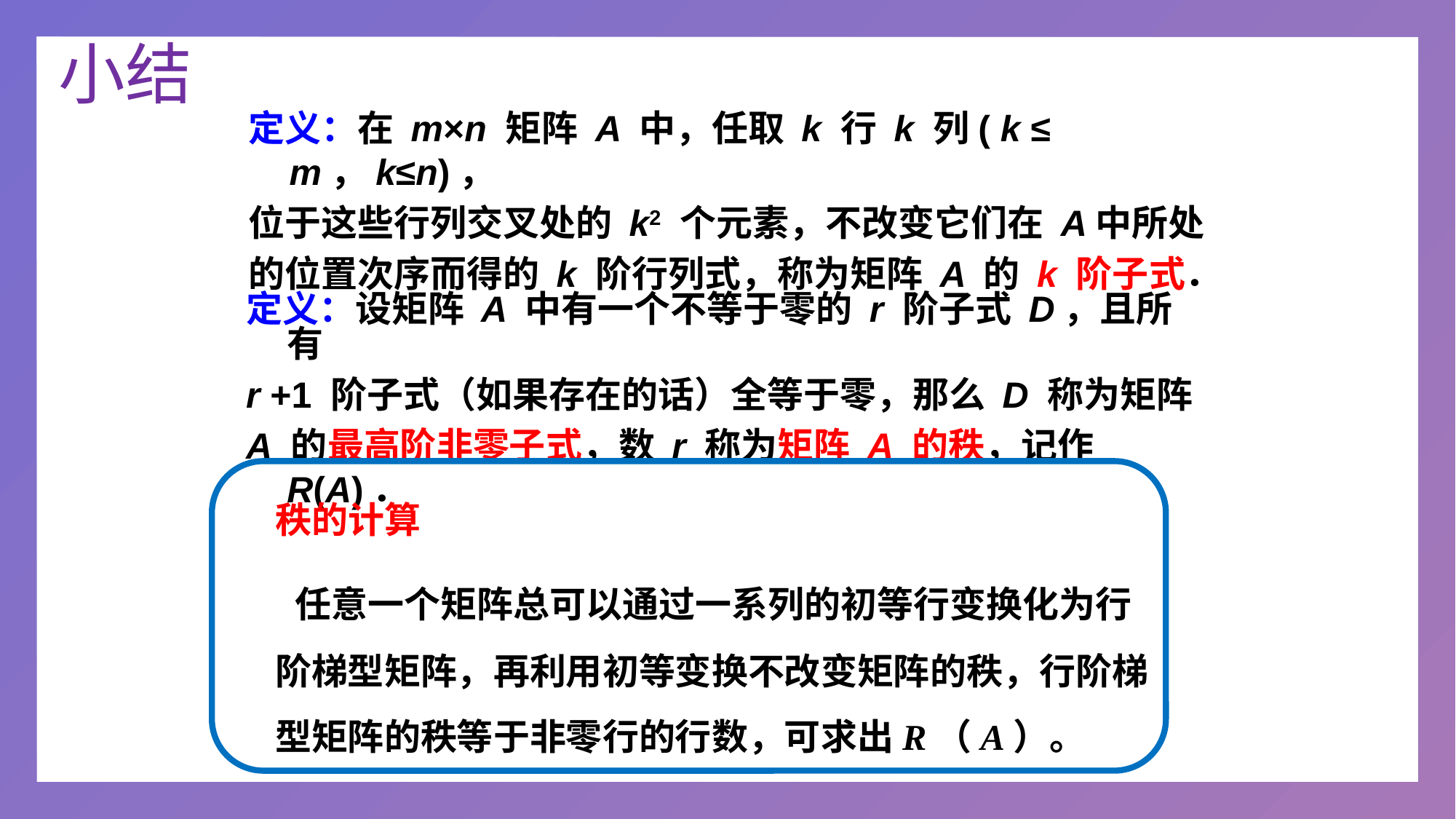

小结
定义：在 m×n 矩阵 A 中，任取 k 行 k 列( k ≤ m，k≤n)，
位于这些行列交叉处的 k2 个元素，不改变它们在 A中所处
的位置次序而得的 k 阶行列式，称为矩阵 A 的 k 阶子式．
定义：设矩阵 A 中有一个不等于零的 r 阶子式 D，且所有
r +1 阶子式（如果存在的话）全等于零，那么 D 称为矩阵
A 的最高阶非零子式，数 r 称为矩阵 A 的秩，记作 R(A)．

秩的计算

 任意一个矩阵总可以通过一系列的初等行变换化为行阶梯型矩阵，再利用初等变换不改变矩阵的秩，行阶梯型矩阵的秩等于非零行的行数，可求出R（A）。